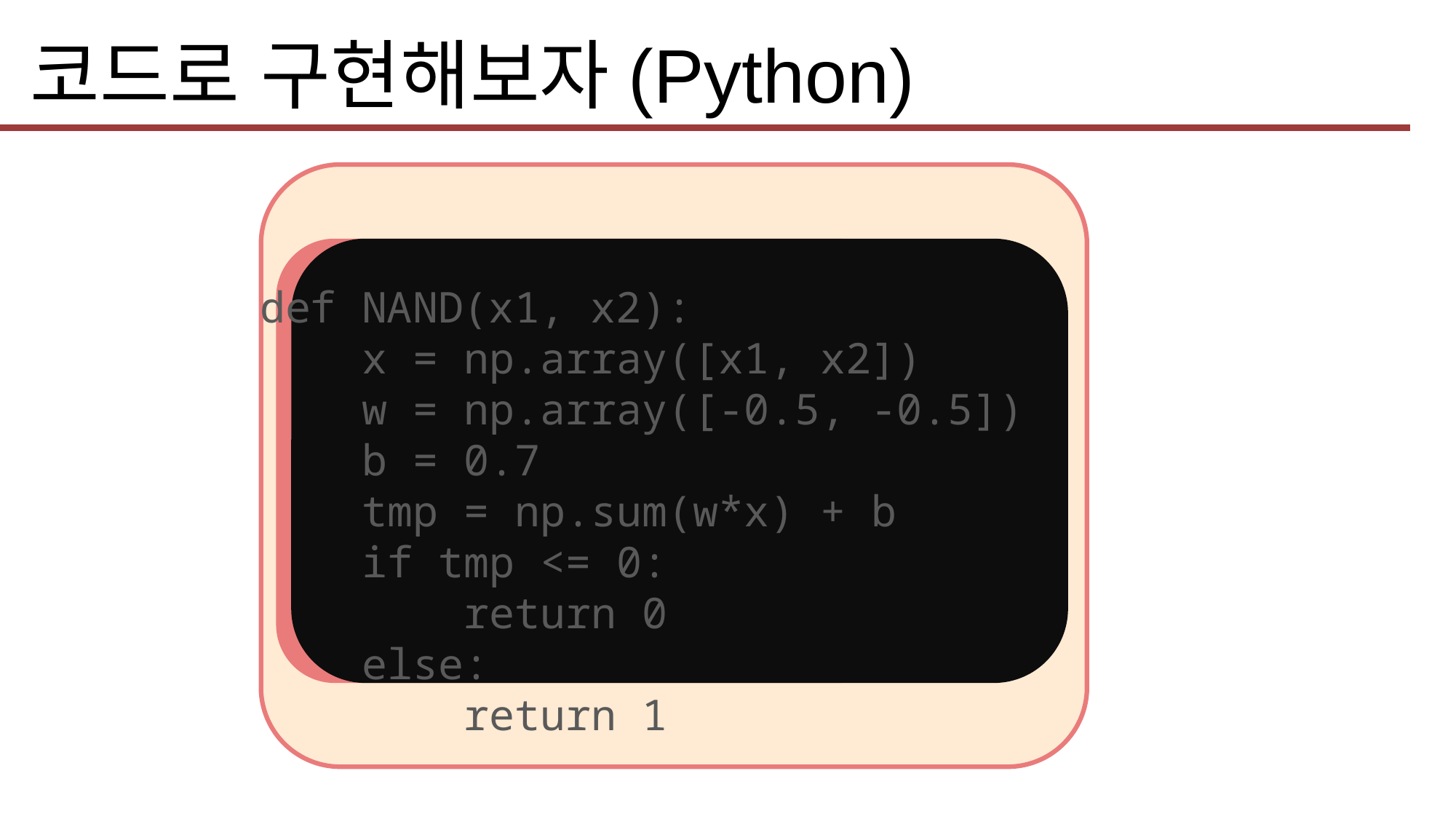

코드로 구현해보자(Python)

def NAND(x1, x2):
    x = np.array([x1, x2])
    w = np.array([-0.5, -0.5])
    b = 0.7
    tmp = np.sum(w*x) + b
    if tmp <= 0:
        return 0
    else:
        return 1